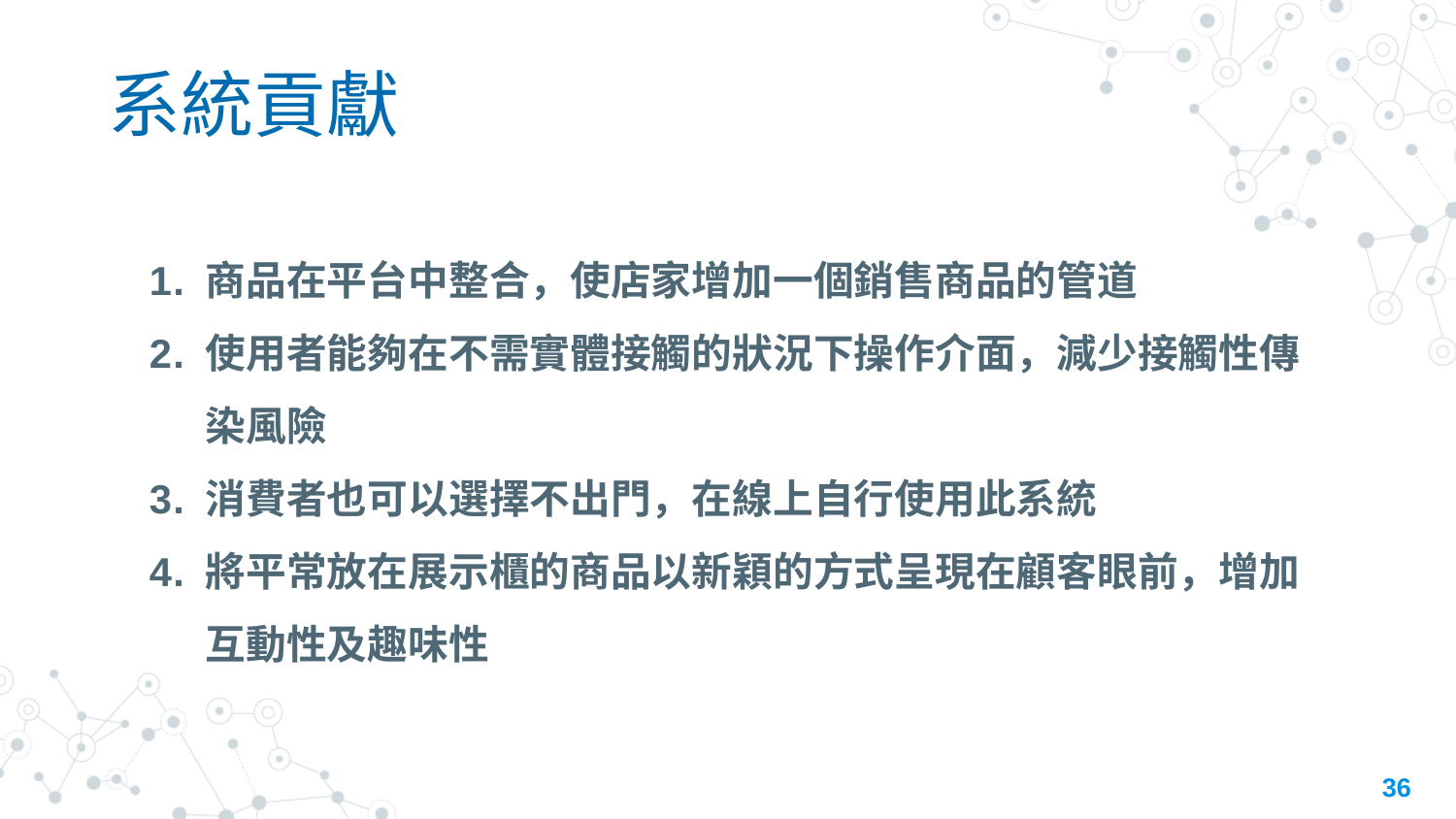

# 系統貢獻
商品在平台中整合，使店家增加一個銷售商品的管道​
使用者能夠在不需實體接觸的狀況下操作介面，減少接觸性傳染風險
消費者也可以選擇不出門，在線上自行使用此系統​
將平常放在展示櫃的商品以新穎的方式呈現在顧客眼前，增加互動性及趣味性​

36